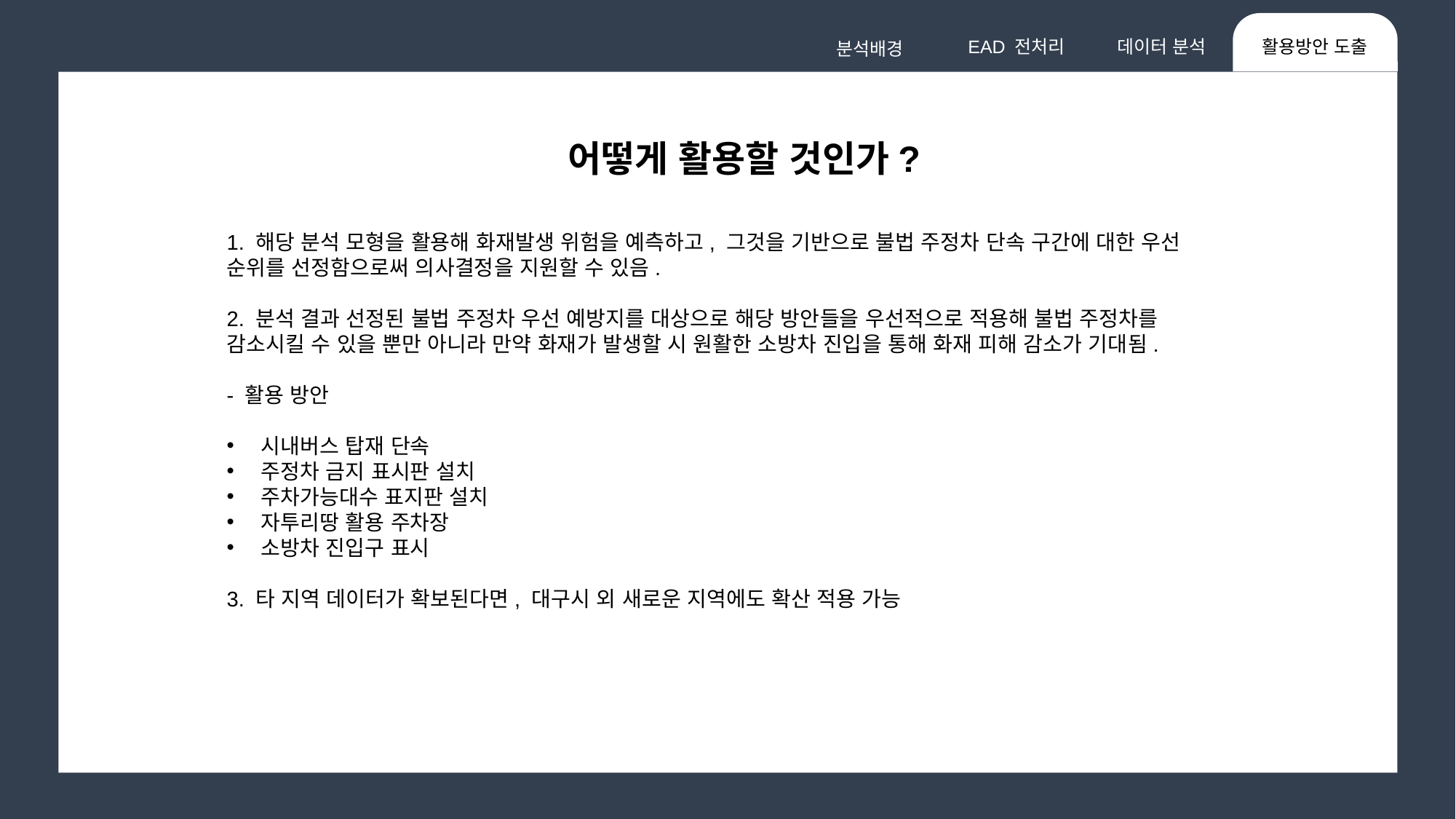

데이터 분석
활용방안 도출
EAD 전처리
분석배경

어떻게 활용할 것인가?
1. 해당 분석 모형을 활용해 화재발생 위험을 예측하고, 그것을 기반으로 불법 주정차 단속 구간에 대한 우선 순위를 선정함으로써 의사결정을 지원할 수 있음.

2. 분석 결과 선정된 불법 주정차 우선 예방지를 대상으로 해당 방안들을 우선적으로 적용해 불법 주정차를 감소시킬 수 있을 뿐만 아니라 만약 화재가 발생할 시 원활한 소방차 진입을 통해 화재 피해 감소가 기대됨.

- 활용 방안

시내버스 탑재 단속
주정차 금지 표시판 설치
주차가능대수 표지판 설치
자투리땅 활용 주차장
소방차 진입구 표시

3. 타 지역 데이터가 확보된다면, 대구시 외 새로운 지역에도 확산 적용 가능